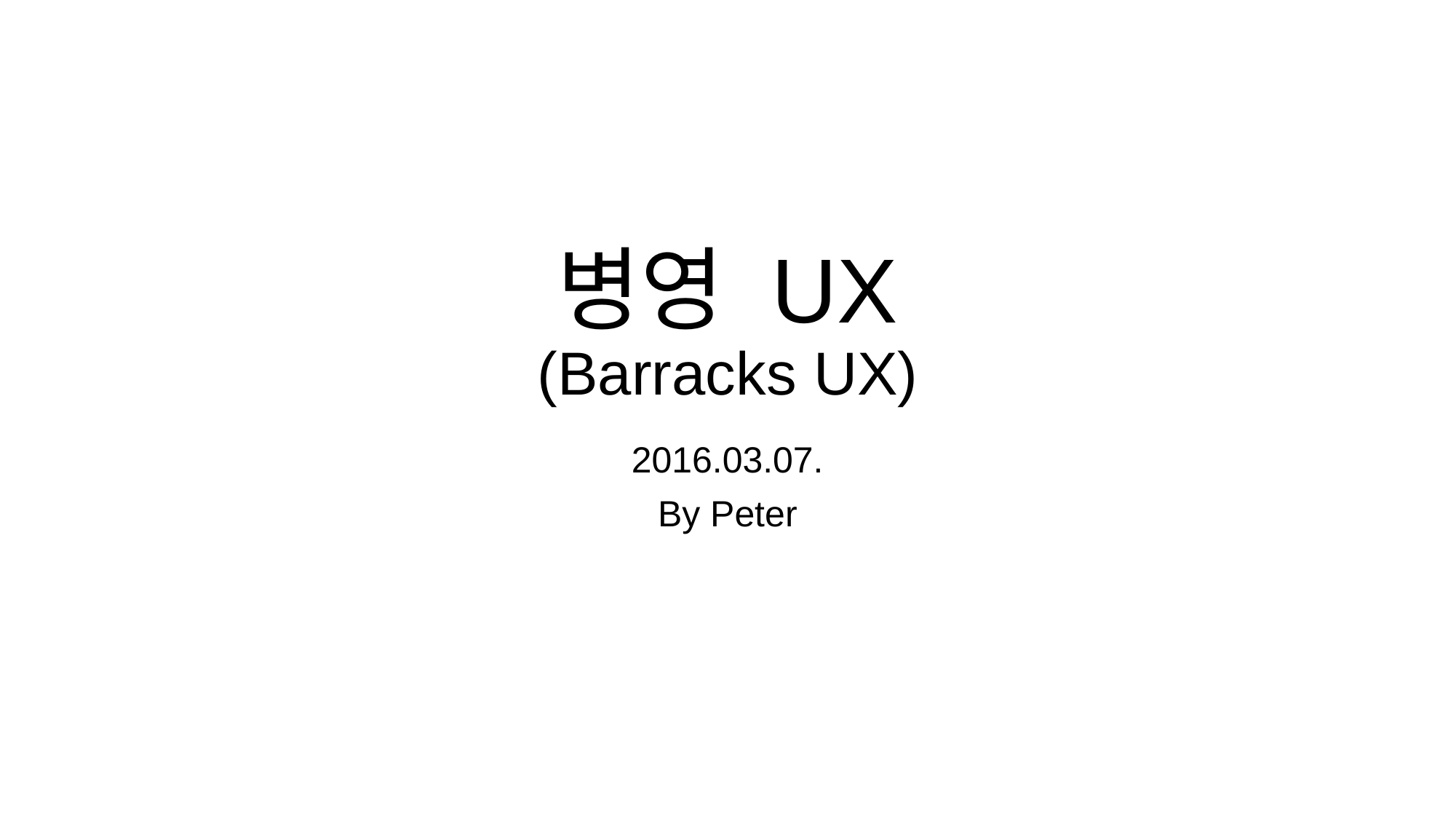

# 병영 UX (Barracks UX)
2016.03.07.
By Peter